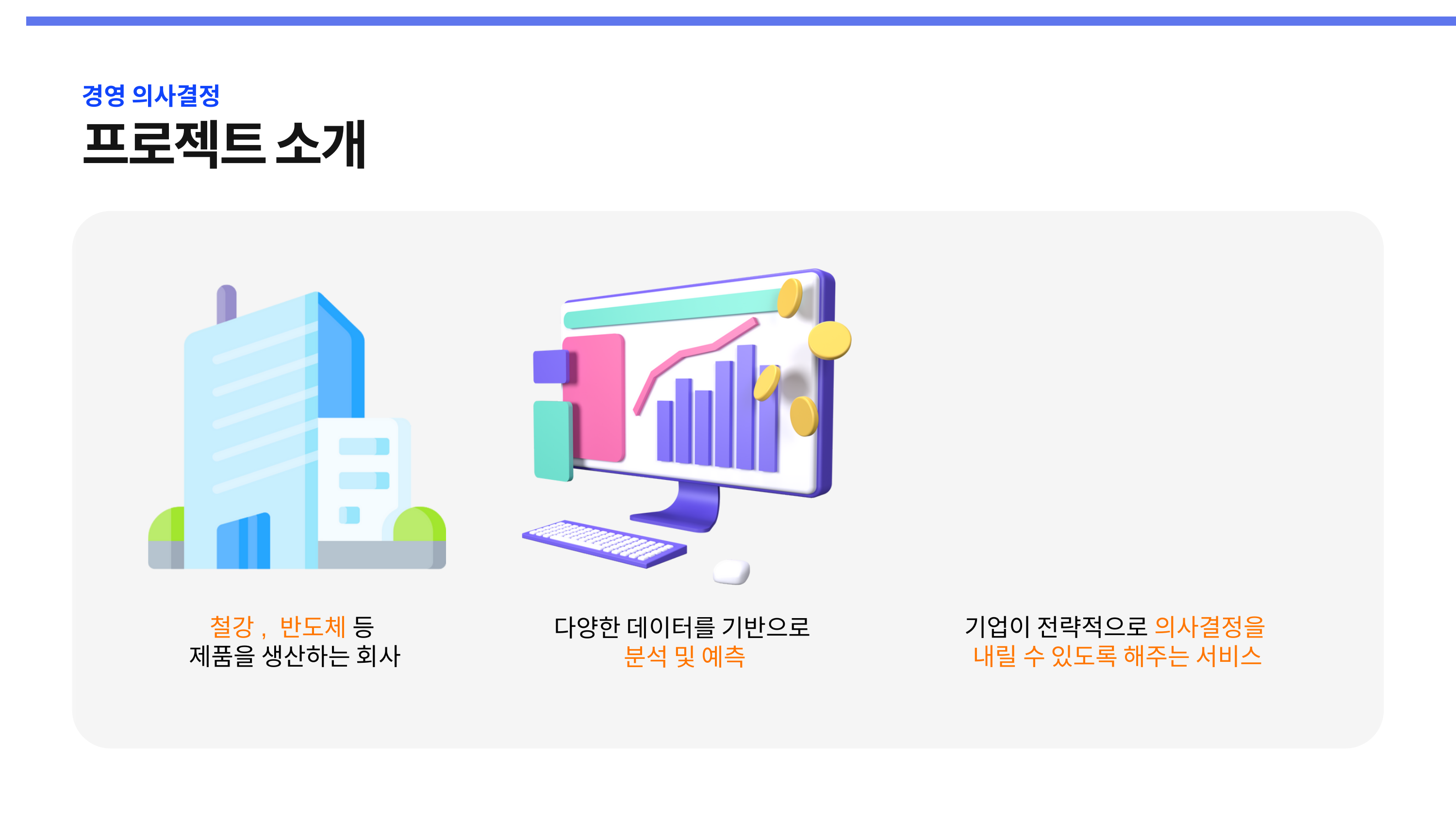

경영 의사결정

프로젝트 소개

기업이 전략적으로 의사결정을
내릴 수 있도록 해주는 서비스

철강, 반도체 등
제품을 생산하는 회사

다양한 데이터를 기반으로
분석 및 예측